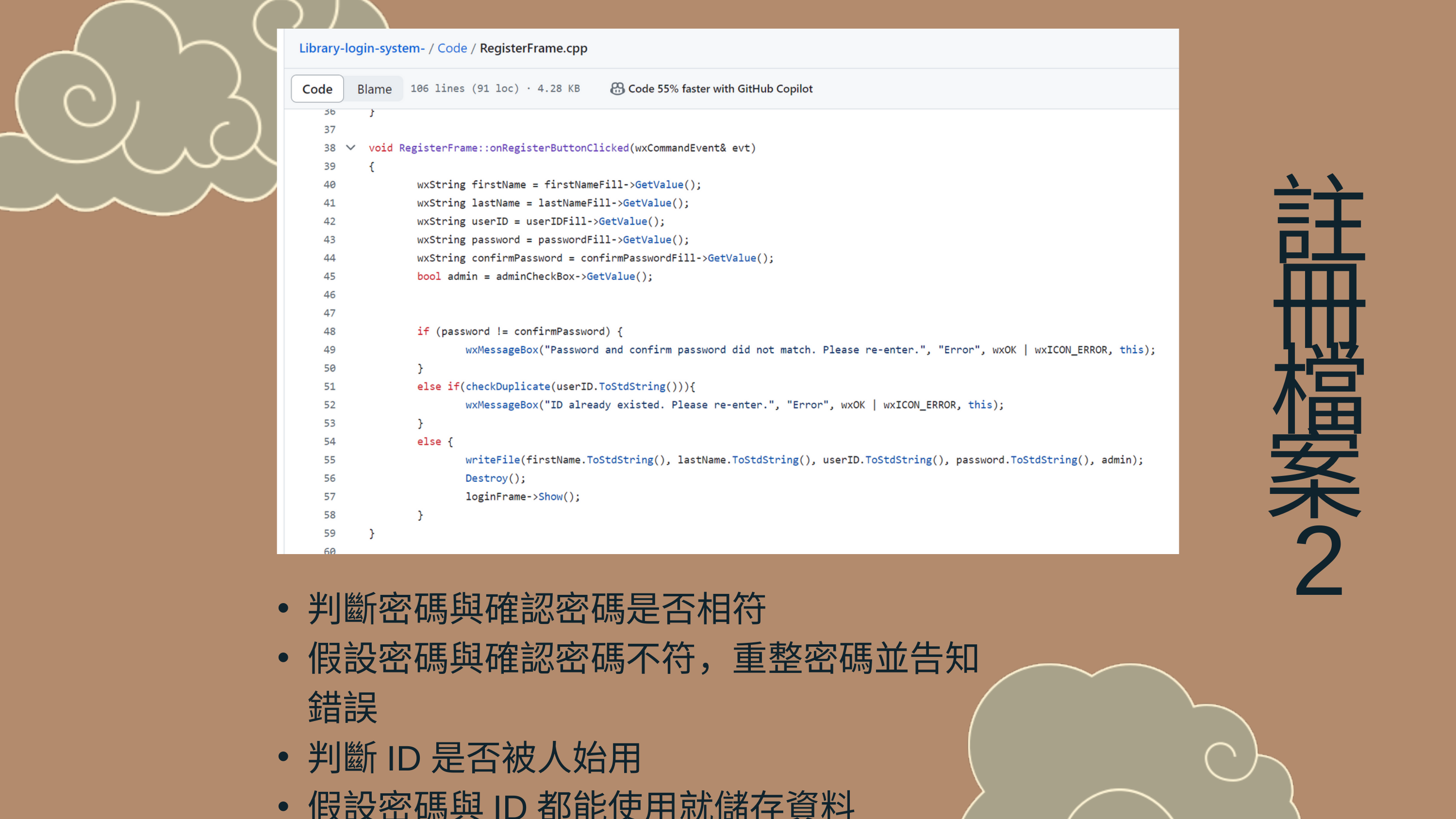

註冊檔案2
判斷密碼與確認密碼是否相符
假設密碼與確認密碼不符，重整密碼並告知錯誤
判斷ID是否被人始用
假設密碼與ID都能使用就儲存資料